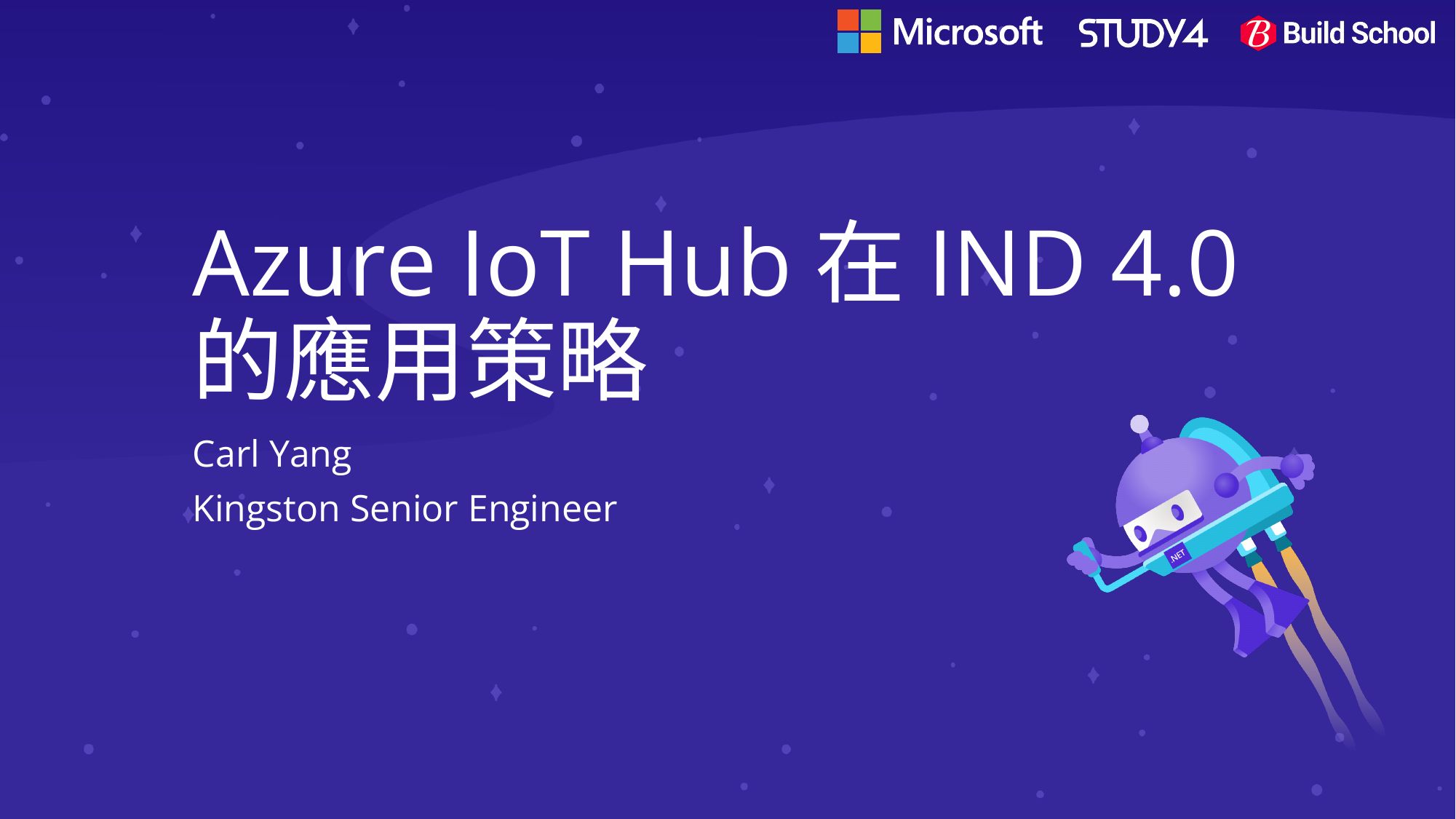

# Azure IoT Hub在IND 4.0的應用策略
Carl Yang
Kingston Senior Engineer